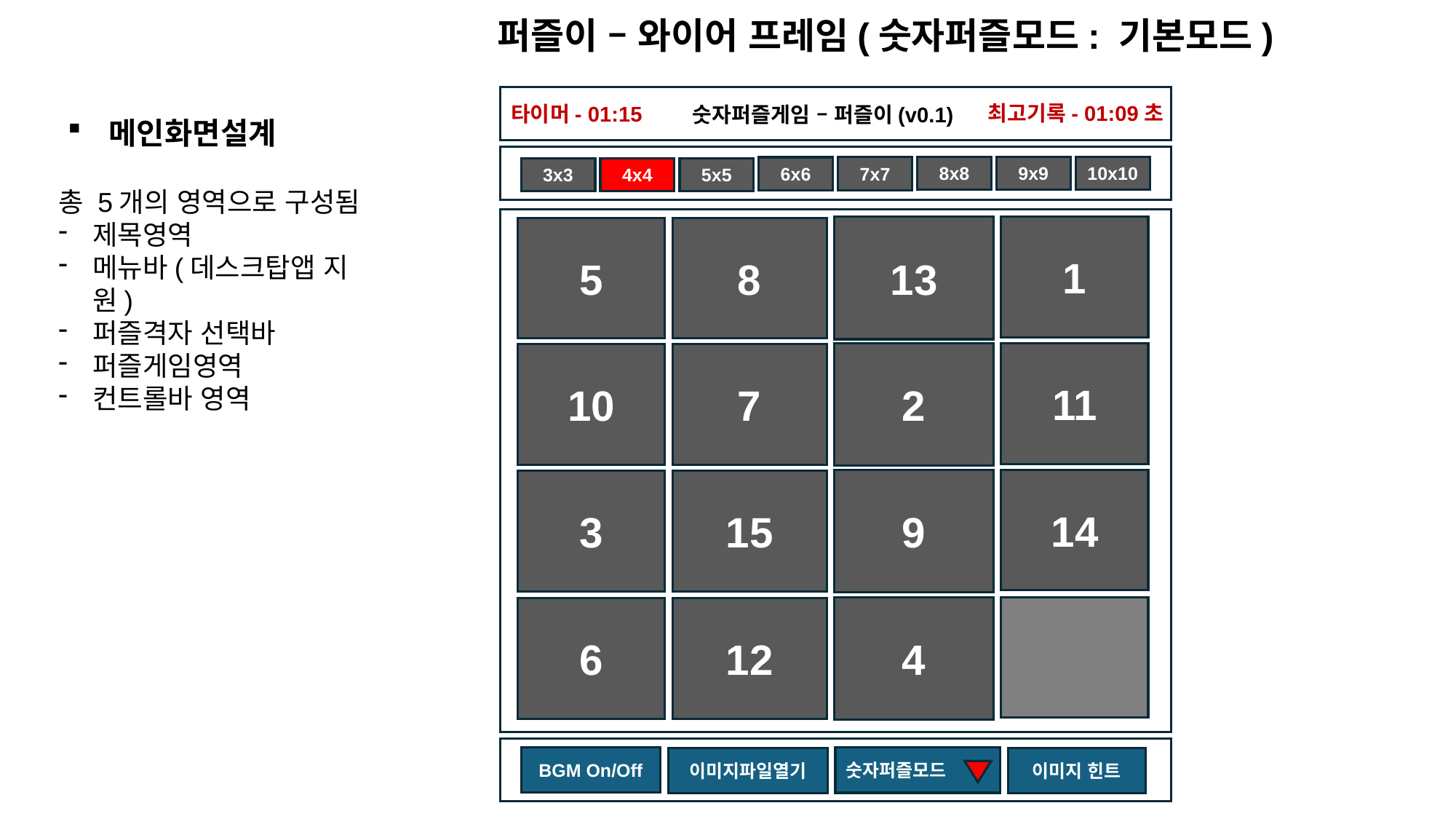

퍼즐이 – 와이어 프레임(숫자퍼즐모드: 기본모드)
ㅋ
최고기록- 01:09초
타이머- 01:15
숫자퍼즐게임 – 퍼즐이(v0.1)
메인화면설계

8x8
9x9
10x10
7x7
6x6
3x3
5x5
4x4
총 5개의 영역으로 구성됨
제목영역
메뉴바(데스크탑앱 지원)
퍼즐격자 선택바
퍼즐게임영역
컨트롤바 영역

13
1
5
8
2
11
10
7
9
14
3
15
4

6
12

BGM On/Off
숫자퍼즐모드
이미지파일열기
이미지 힌트